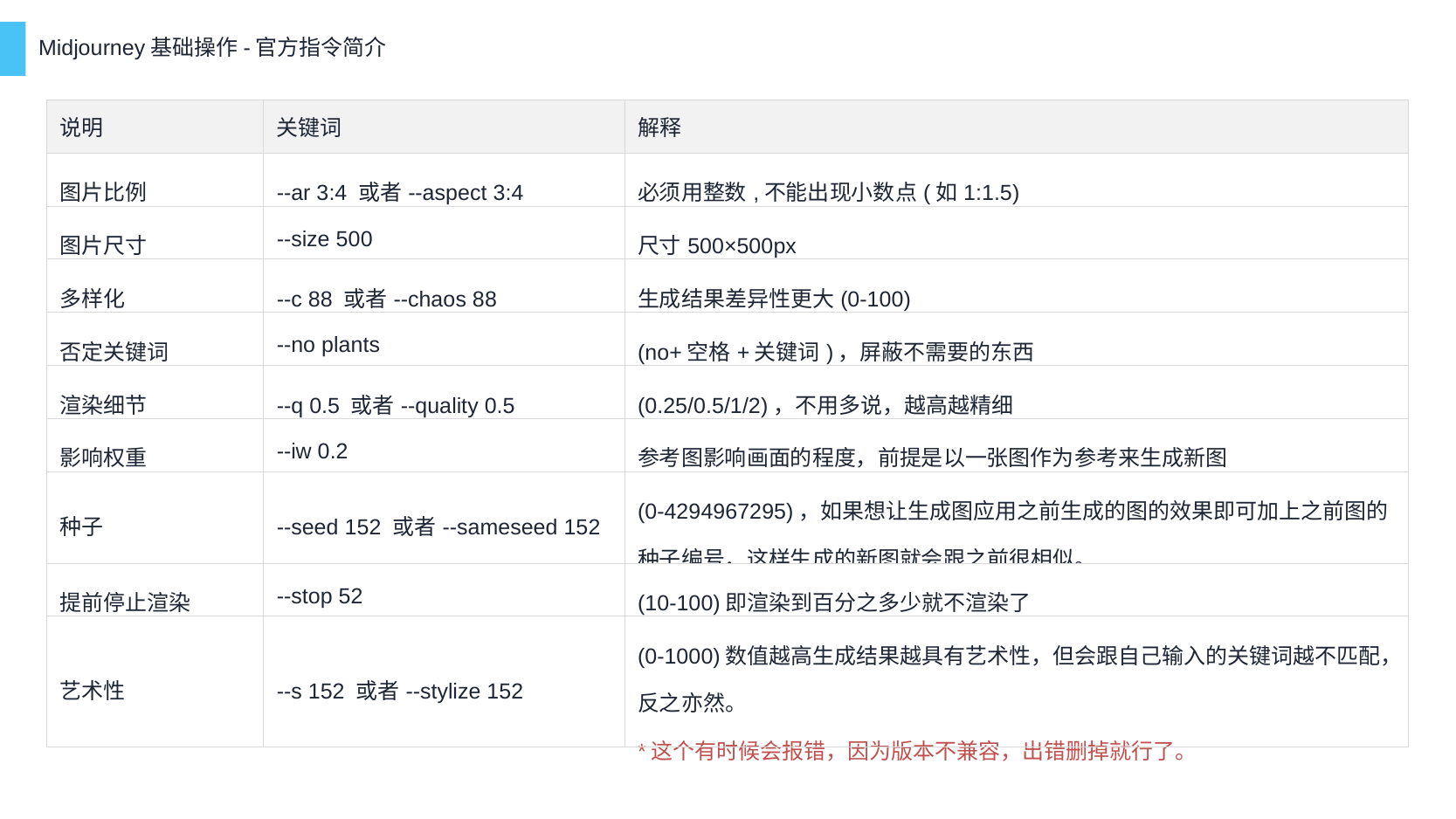

Midjourney基础操作-官方指令简介
| 说明 | 关键词 | 解释 |
| --- | --- | --- |
| 图片比例 | --ar 3:4 或者--aspect 3:4 | 必须用整数,不能出现小数点(如1:1.5) |
| 图片尺寸 | --size 500 | 尺寸500×500px |
| 多样化 | --c 88 或者--chaos 88 | 生成结果差异性更大(0-100) |
| 否定关键词 | --no plants | (no+空格+关键词)，屏蔽不需要的东西 |
| 渲染细节 | --q 0.5 或者--quality 0.5 | (0.25/0.5/1/2)，不用多说，越高越精细 |
| 影响权重 | --iw 0.2 | 参考图影响画面的程度，前提是以一张图作为参考来生成新图 |
| 种子 | --seed 152 或者--sameseed 152 | (0-4294967295)，如果想让生成图应用之前生成的图的效果即可加上之前图的种子编号，这样生成的新图就会跟之前很相似。 |
| 提前停止渲染 | --stop 52 | (10-100)即渲染到百分之多少就不渲染了 |
| 艺术性 | --s 152 或者--stylize 152 | (0-1000)数值越高生成结果越具有艺术性，但会跟自己输入的关键词越不匹配，反之亦然。 \*这个有时候会报错，因为版本不兼容，出错删掉就行了。 |